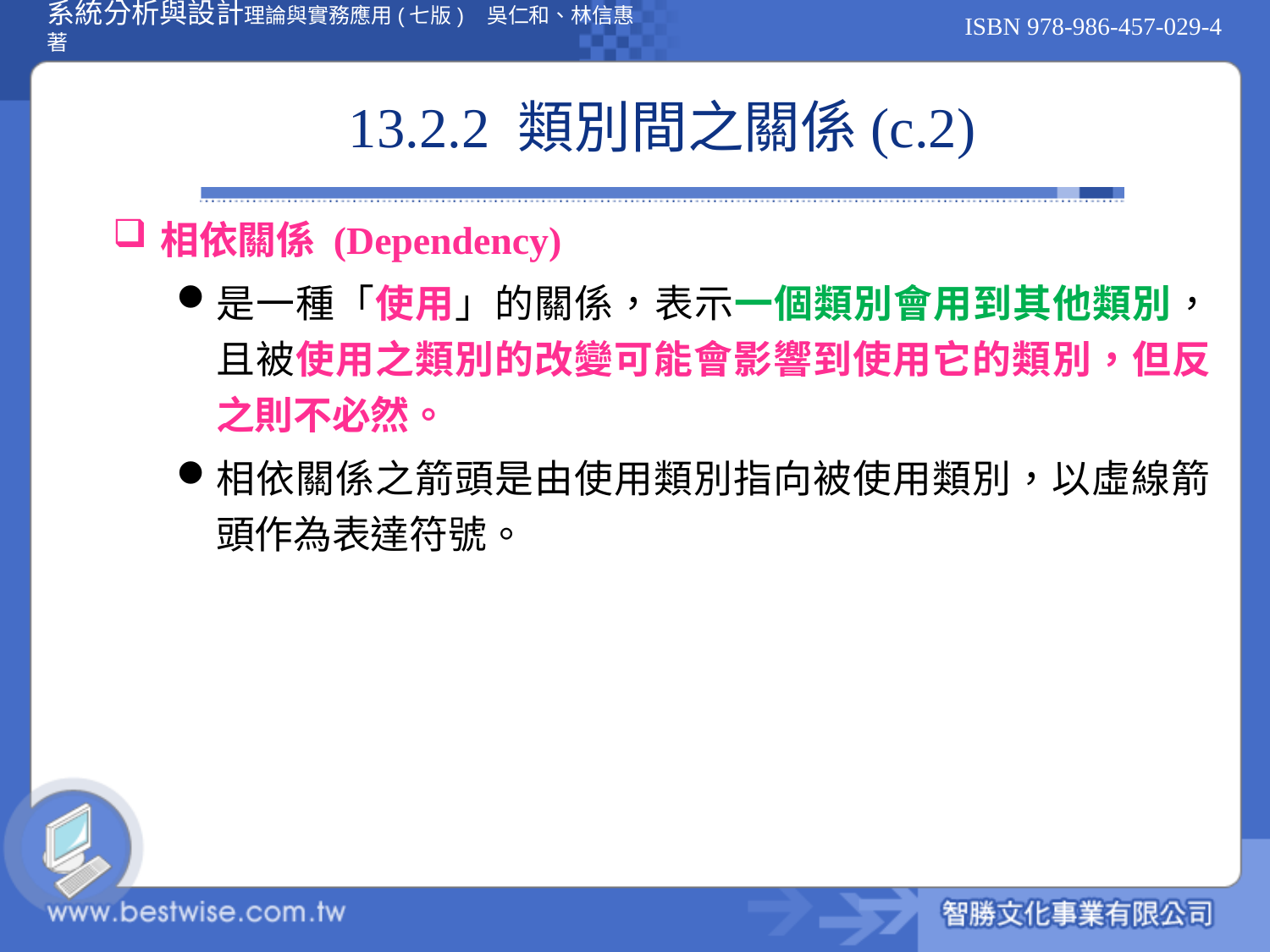

# 13.2.2 類別間之關係(c.2)
相依關係 (Dependency)
是一種「使用」的關係，表示一個類別會用到其他類別，且被使用之類別的改變可能會影響到使用它的類別，但反之則不必然。
相依關係之箭頭是由使用類別指向被使用類別，以虛線箭頭作為表達符號。